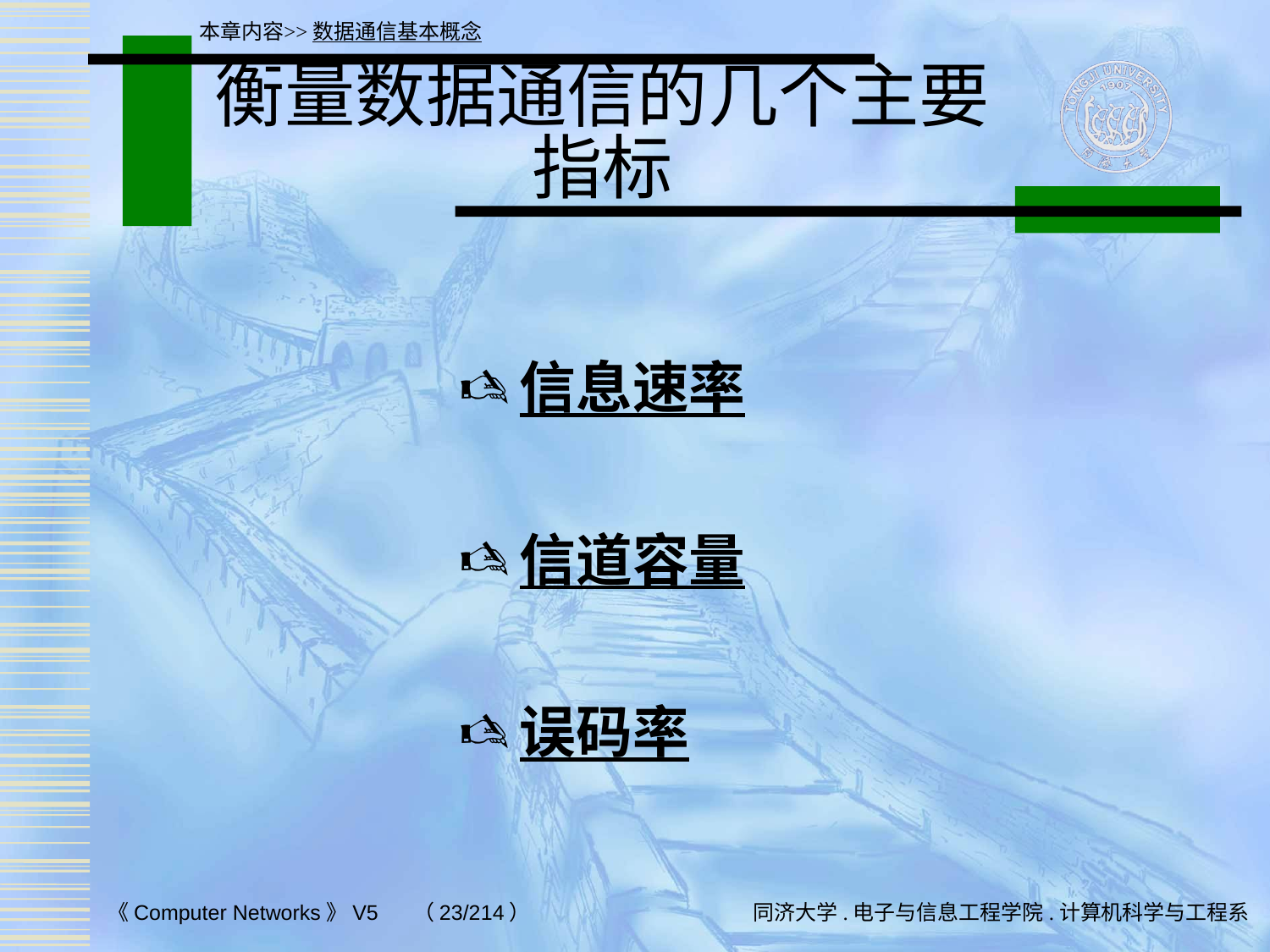

本章内容>>数据通信基本概念
# 衡量数据通信的几个主要指标
信息速率

信道容量

误码率